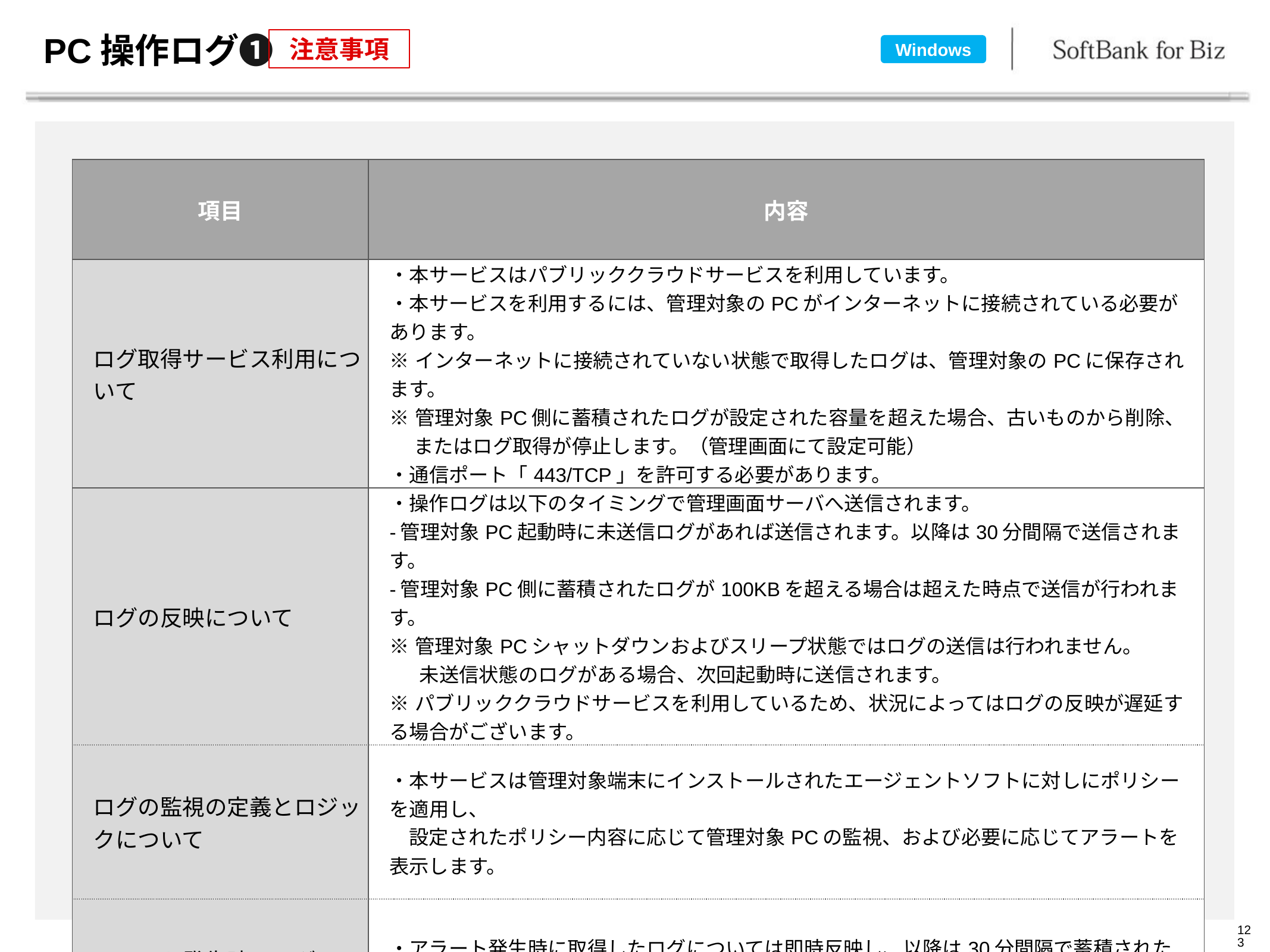

# PC操作ログ❶
注意事項
Windows
| 項目 | 内容 |
| --- | --- |
| ログ取得サービス利用について | ・本サービスはパブリッククラウドサービスを利用しています。 ・本サービスを利用するには、管理対象のPCがインターネットに接続されている必要があります。 ※インターネットに接続されていない状態で取得したログは、管理対象のPCに保存されます。 ※管理対象PC側に蓄積されたログが設定された容量を超えた場合、古いものから削除、 　 またはログ取得が停止します。（管理画面にて設定可能） ・通信ポート「443/TCP」を許可する必要があります。 |
| ログの反映について | ・操作ログは以下のタイミングで管理画面サーバへ送信されます。 -管理対象PC起動時に未送信ログがあれば送信されます。以降は30分間隔で送信されます。 -管理対象PC側に蓄積されたログが100KBを超える場合は超えた時点で送信が行われます。 ※管理対象PCシャットダウンおよびスリープ状態ではログの送信は行われません。 　未送信状態のログがある場合、次回起動時に送信されます。 ※パブリッククラウドサービスを利用しているため、状況によってはログの反映が遅延する場合がございます。 |
| ログの監視の定義とロジックについて | ・本サービスは管理対象端末にインストールされたエージェントソフトに対しにポリシーを適用し、 　設定されたポリシー内容に応じて管理対象PCの監視、および必要に応じてアラートを表示します。 |
| アラート発生時のログについて | ・アラート発生時に取得したログについては即時反映し、以降は30分間隔で蓄積されたログが 　送信され管理画面に反映されます。 |
123